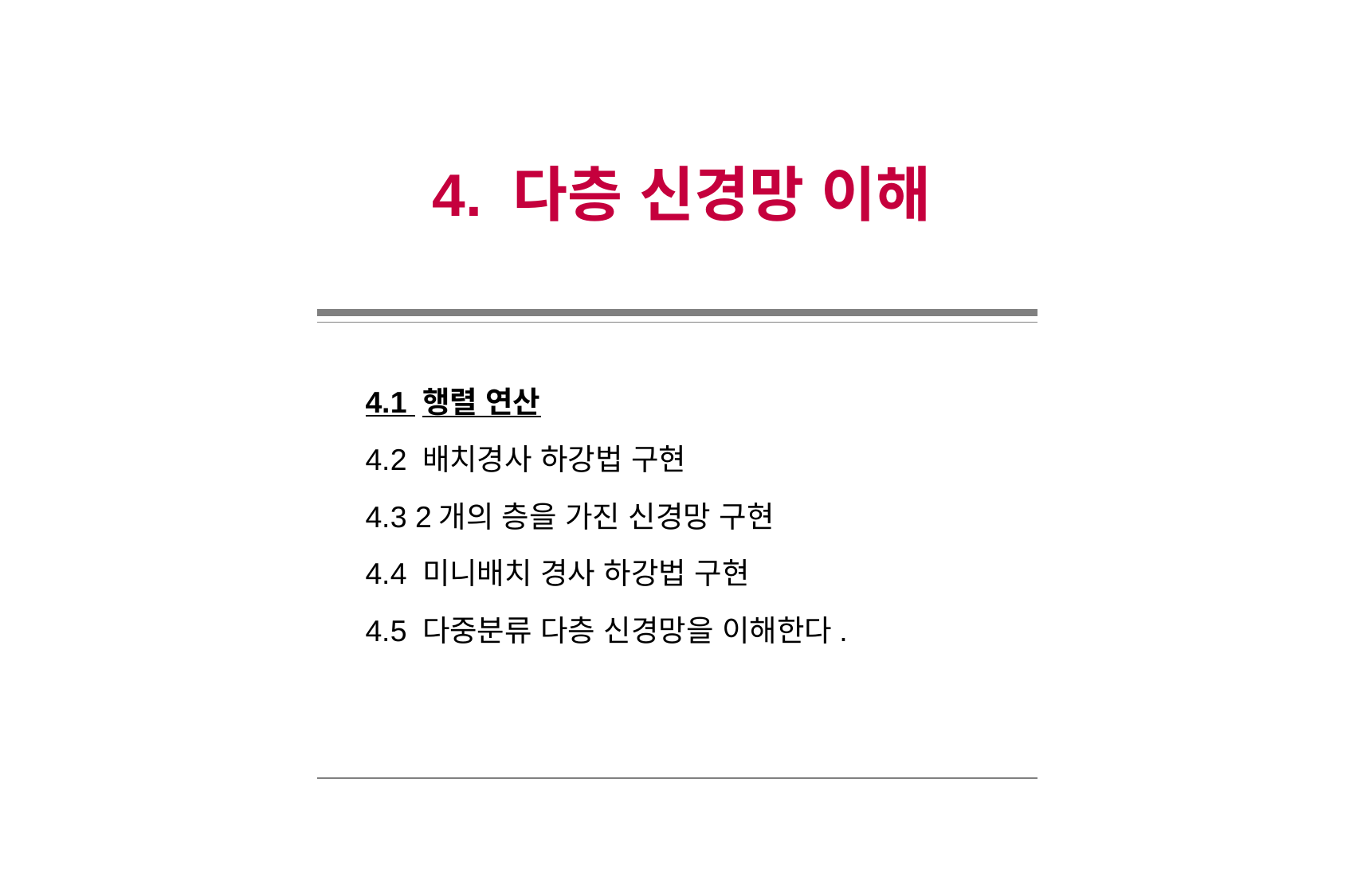

4. 다층 신경망 이해
4.1 행렬 연산
4.2 배치경사 하강법 구현
4.3 2개의 층을 가진 신경망 구현
4.4 미니배치 경사 하강법 구현
4.5 다중분류 다층 신경망을 이해한다.